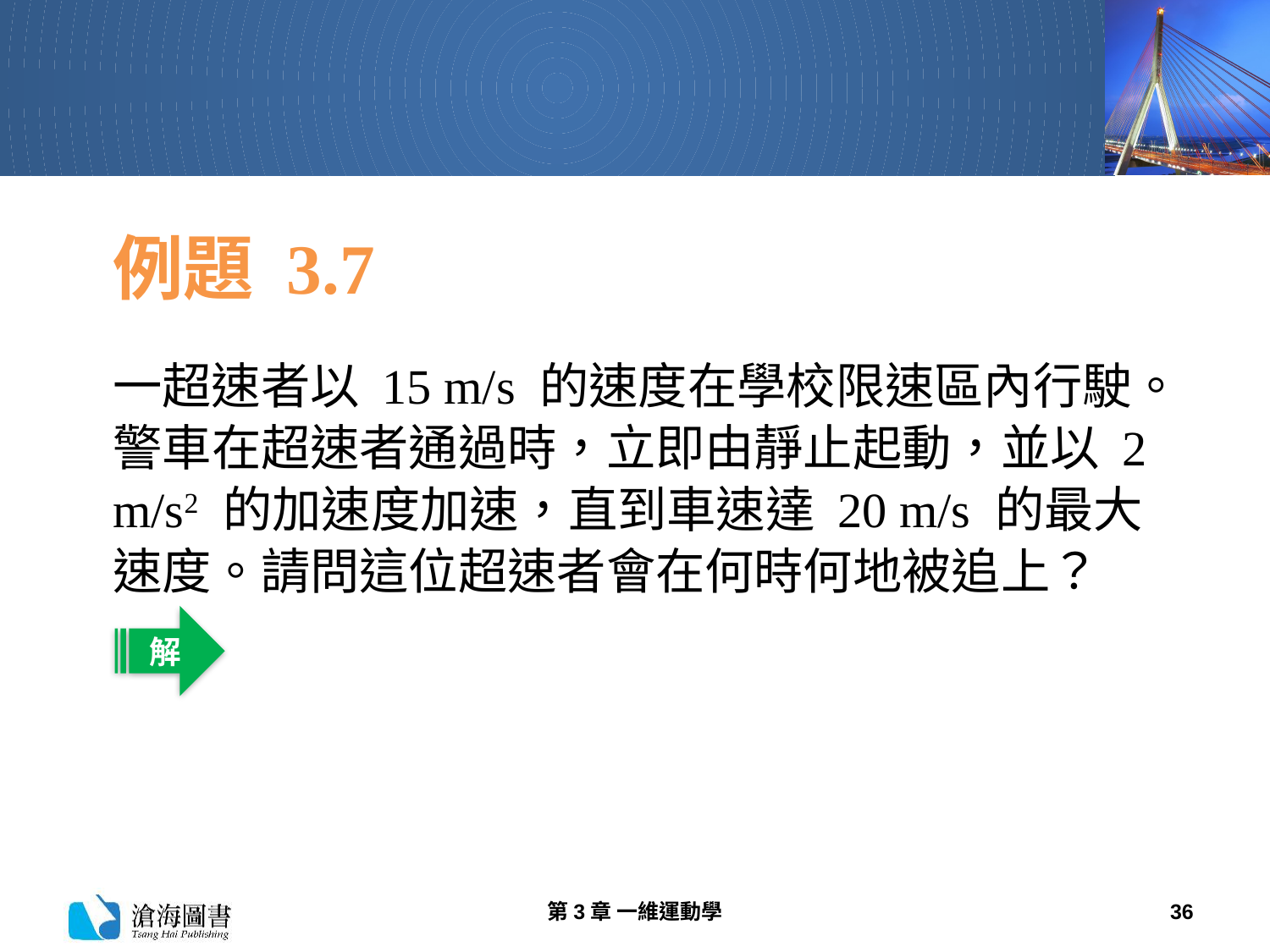

# 例題 3.7
一超速者以 15 m/s 的速度在學校限速區內行駛。警車在超速者通過時，立即由靜止起動，並以 2 m/s2 的加速度加速，直到車速達 20 m/s 的最大速度。請問這位超速者會在何時何地被追上？

解
第3章 一維運動學
36